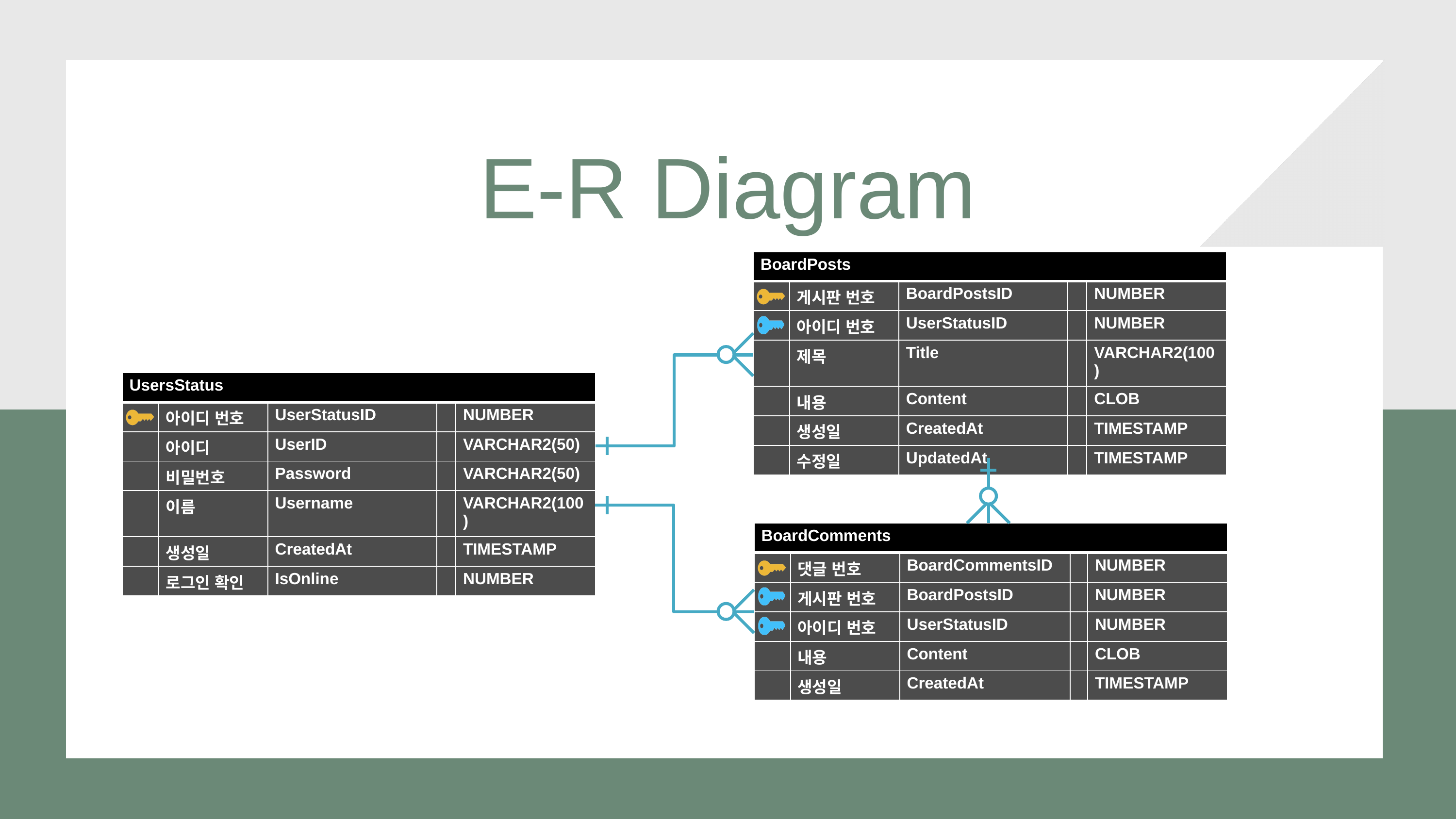

E-R Diagram
| BoardPosts |  |  |  |  |
| --- | --- | --- | --- | --- |
|  | 게시판 번호 | BoardPostsID |  | NUMBER |
|  | 아이디 번호 | UserStatusID |  | NUMBER |
|  | 제목 | Title |  | VARCHAR2(100) |
|  | 내용 | Content |  | CLOB |
|  | 생성일 | CreatedAt |  | TIMESTAMP |
|  | 수정일 | UpdatedAt |  | TIMESTAMP |

| UsersStatus |  |  |  |  |
| --- | --- | --- | --- | --- |
|  | 아이디 번호 | UserStatusID |  | NUMBER |
|  | 아이디 | UserID |  | VARCHAR2(50) |
|  | 비밀번호 | Password |  | VARCHAR2(50) |
|  | 이름 | Username |  | VARCHAR2(100) |
|  | 생성일 | CreatedAt |  | TIMESTAMP |
|  | 로그인 확인 | IsOnline |  | NUMBER |

| BoardComments |  |  |  |  |
| --- | --- | --- | --- | --- |
|  | 댓글 번호 | BoardCommentsID |  | NUMBER |
|  | 게시판 번호 | BoardPostsID |  | NUMBER |
|  | 아이디 번호 | UserStatusID |  | NUMBER |
|  | 내용 | Content |  | CLOB |
|  | 생성일 | CreatedAt |  | TIMESTAMP |